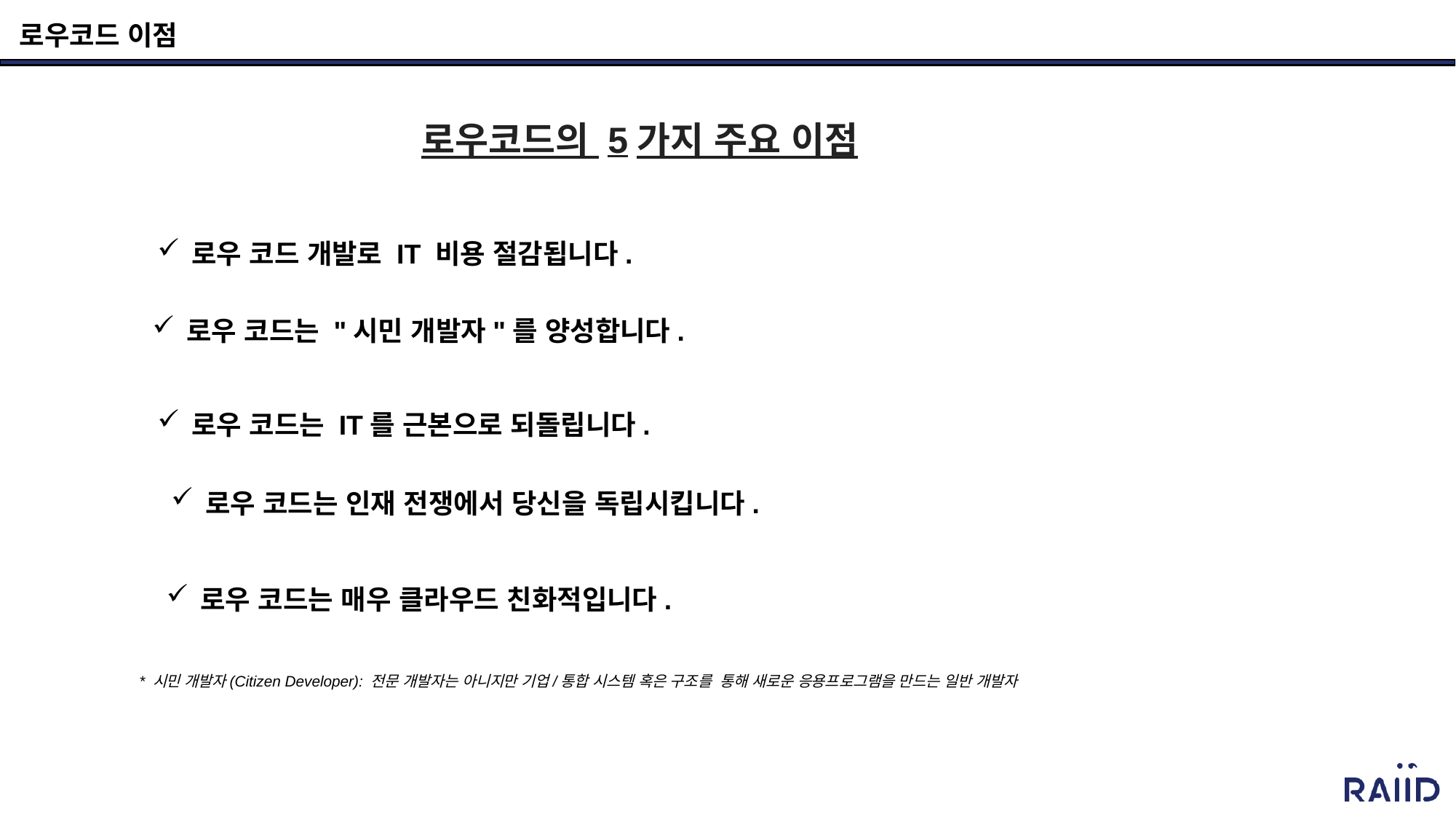

로우코드 이점
로우코드의 5가지 주요 이점
로우 코드 개발로 IT 비용 절감됩니다.
로우 코드는 "시민 개발자"를 양성합니다.
로우 코드는 IT를 근본으로 되돌립니다.
로우 코드는 인재 전쟁에서 당신을 독립시킵니다.
로우 코드는 매우 클라우드 친화적입니다.
* 시민 개발자(Citizen Developer): 전문 개발자는 아니지만 기업/통합 시스템 혹은 구조를  통해 새로운 응용프로그램을 만드는 일반 개발자